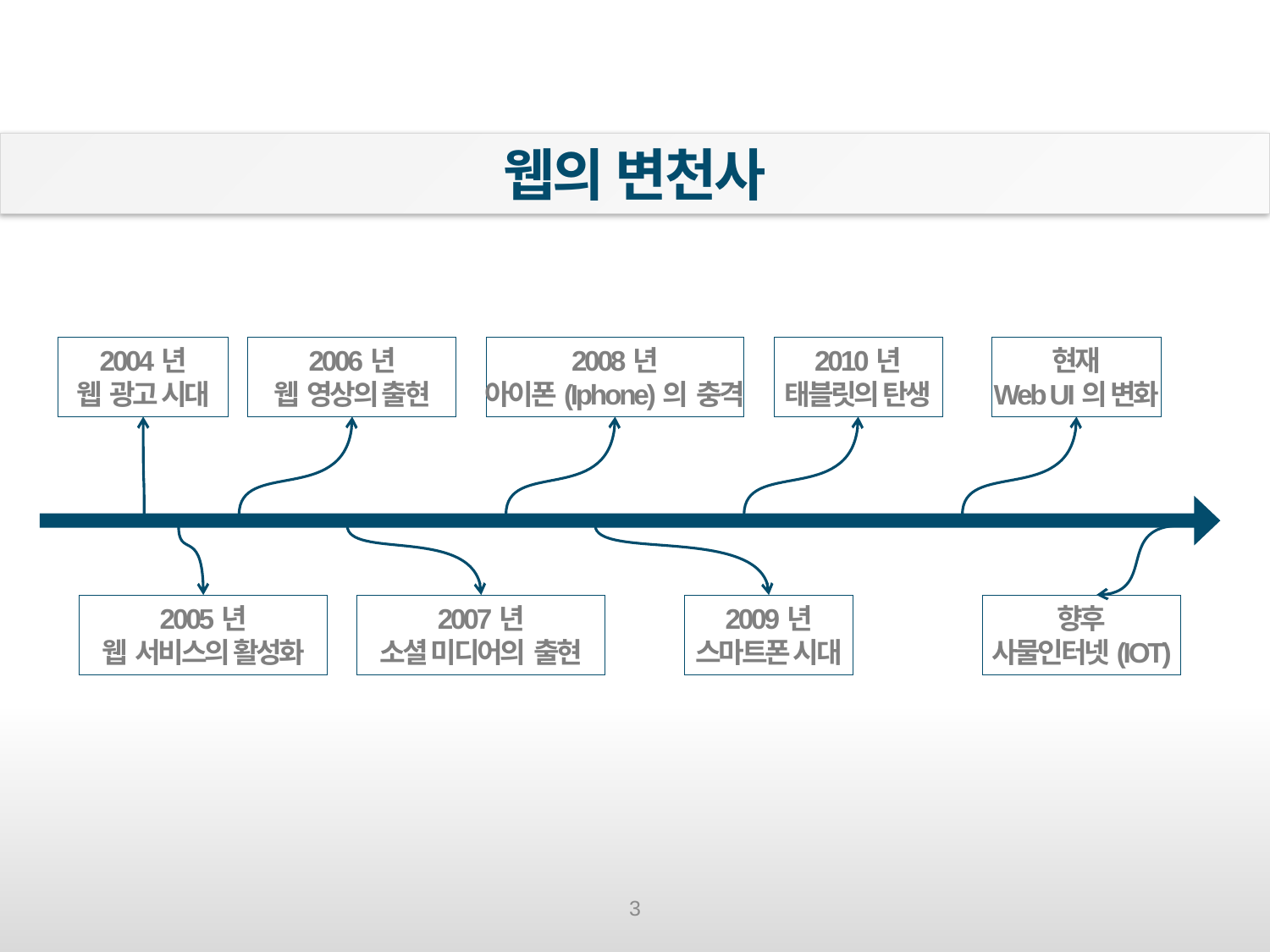

웹의 변천사
2004년
웹  광고 시대
2006년
웹  영상의 출현
2008년
아이폰(Iphone)의  충격
2010년
태블릿의 탄생
현재
Web UI의 변화

2005년
웹  서비스의 활성화
2007년
소셜 미디어의  출현
2009년
스마트폰 시대
향후
사물인터넷(IOT)
3